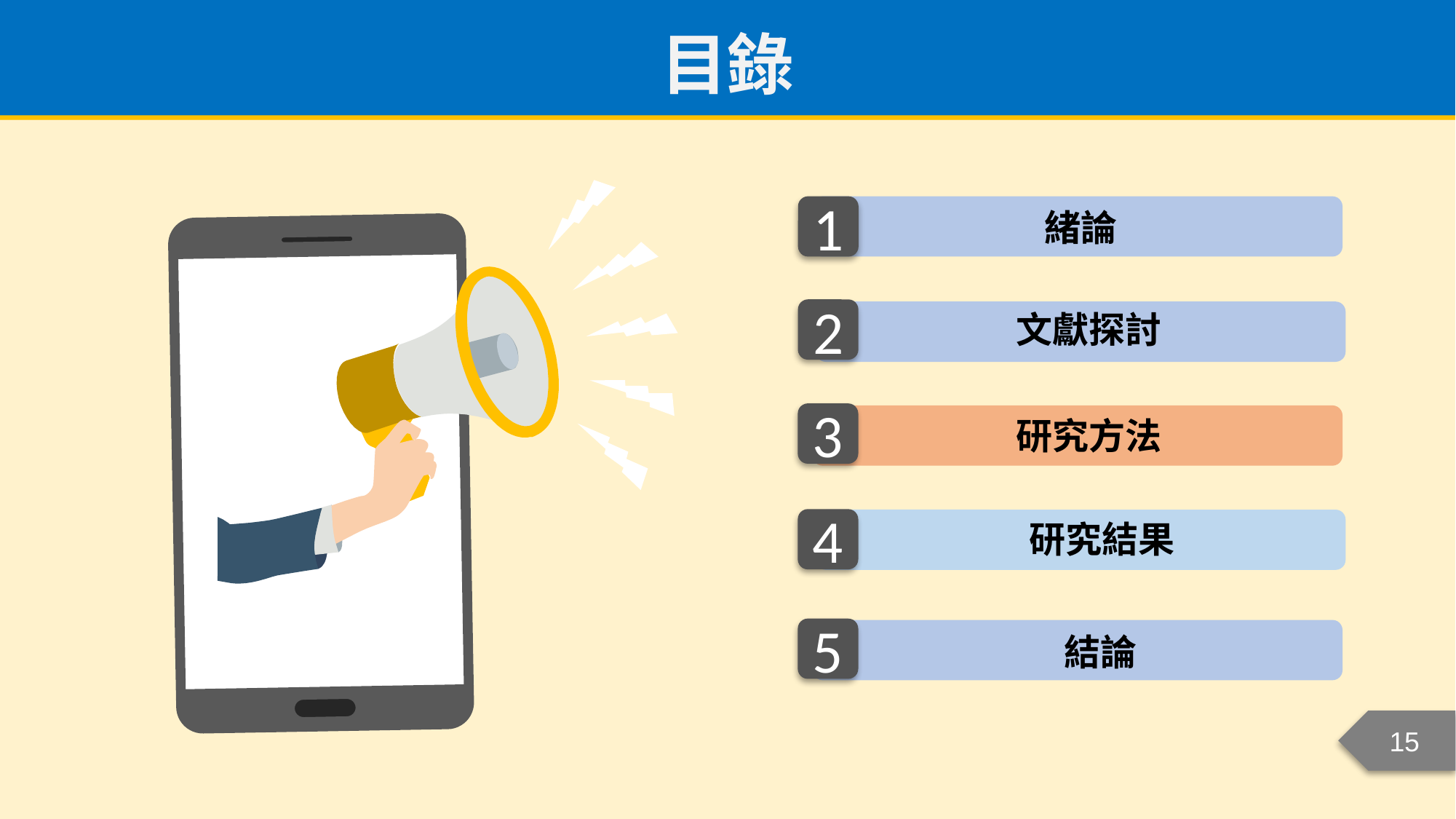

目錄

1

緒論
2

文獻探討
3

研究方法
4

研究結果
5

結論